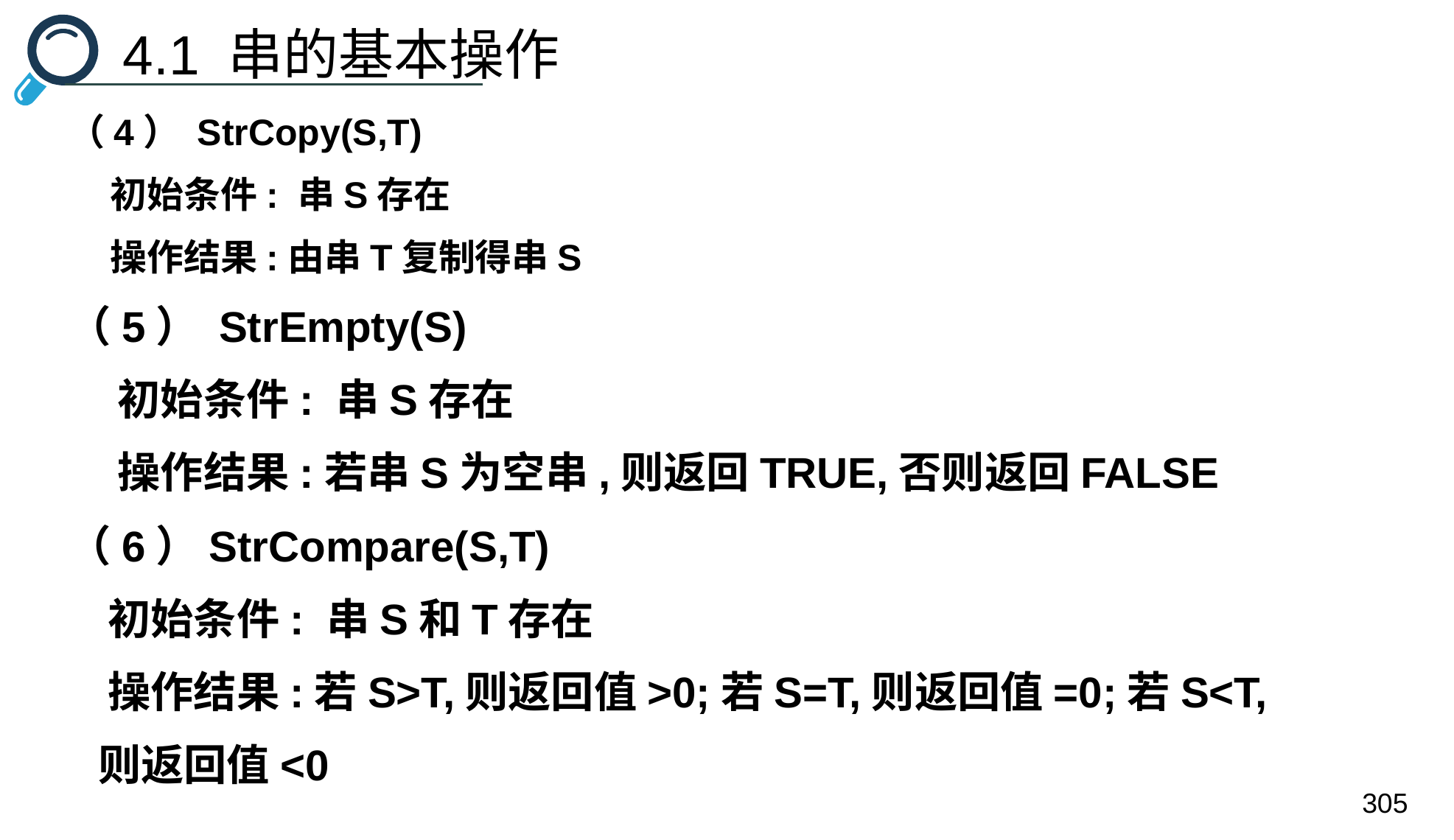

4.1 串的基本操作
（4） StrCopy(S,T)
    初始条件: 串S存在
    操作结果:由串T复制得串S
（5） StrEmpty(S)
    初始条件: 串S存在
    操作结果:若串S为空串,则返回TRUE,否则返回FALSE
（6）StrCompare(S,T)
   初始条件: 串S和T存在
   操作结果:若S>T,则返回值>0;若S=T,则返回值=0;若S<T,
  则返回值<0
305